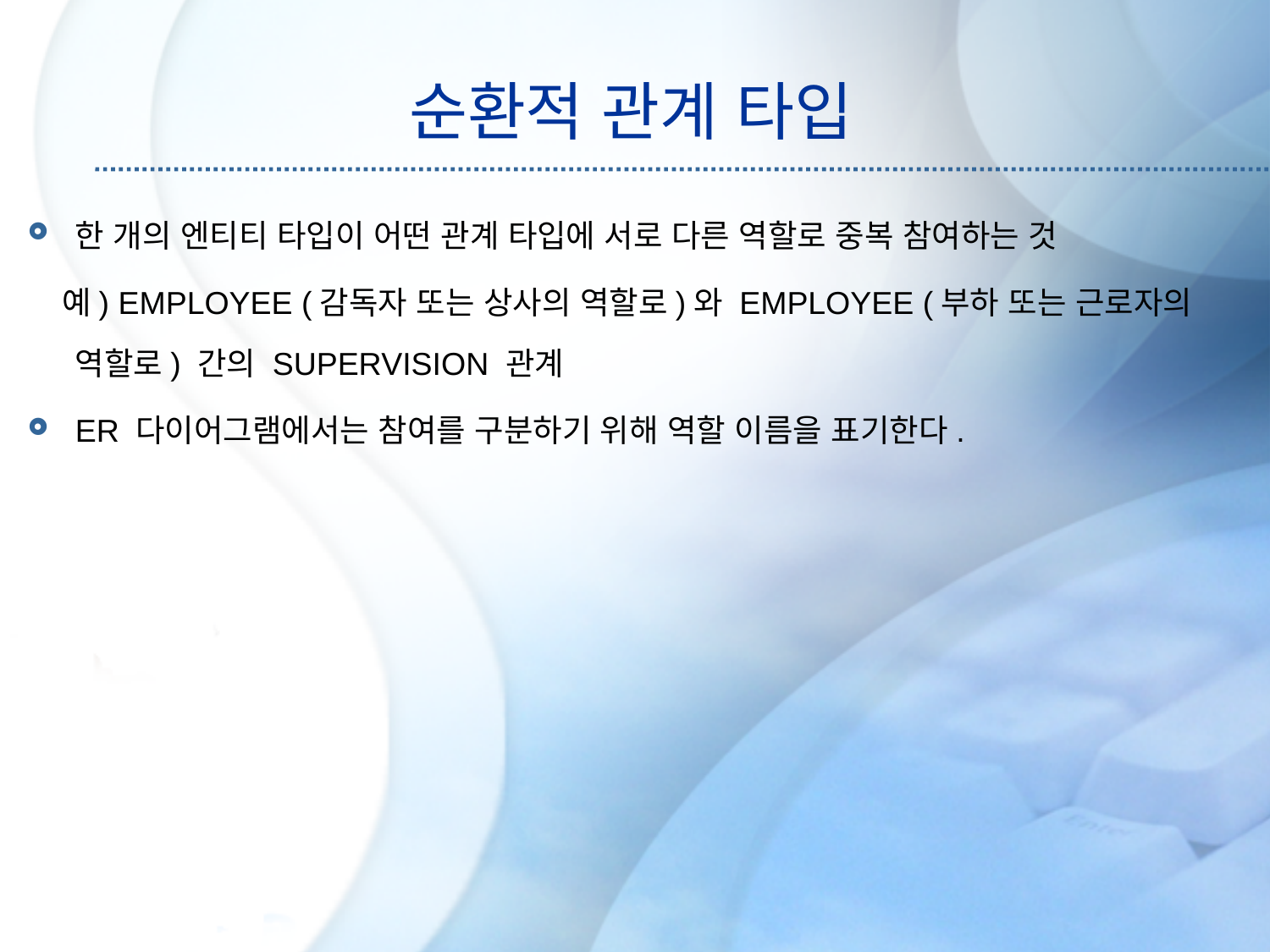

# 순환적 관계 타입
한 개의 엔티티 타입이 어떤 관계 타입에 서로 다른 역할로 중복 참여하는 것
   예) EMPLOYEE (감독자 또는 상사의 역할로)와 EMPLOYEE (부하 또는 근로자의 역할로) 간의 SUPERVISION 관계
ER 다이어그램에서는 참여를 구분하기 위해 역할 이름을 표기한다.